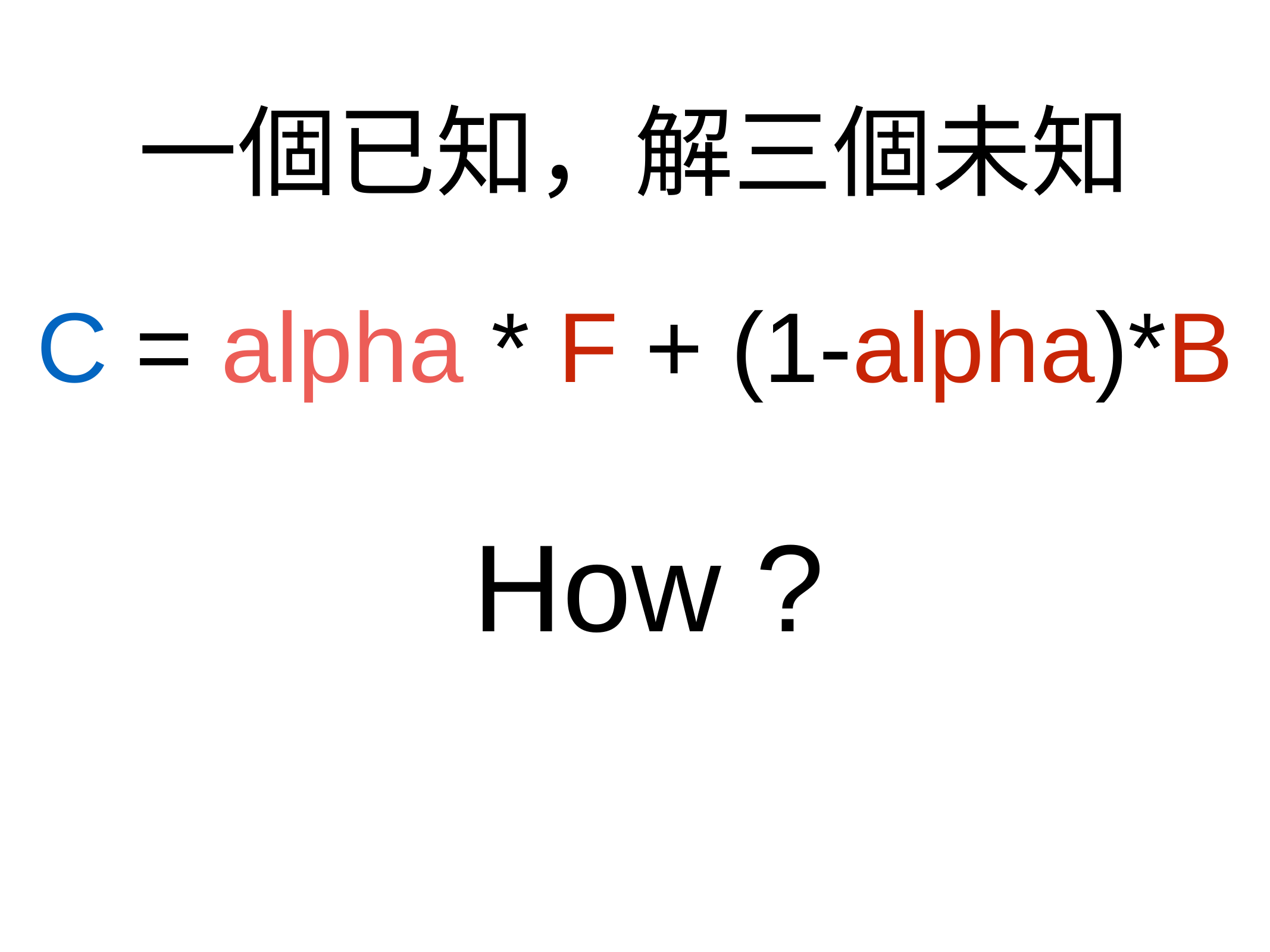

# 一個已知，解三個未知
C = alpha * F + (1-alpha)*B
How ?